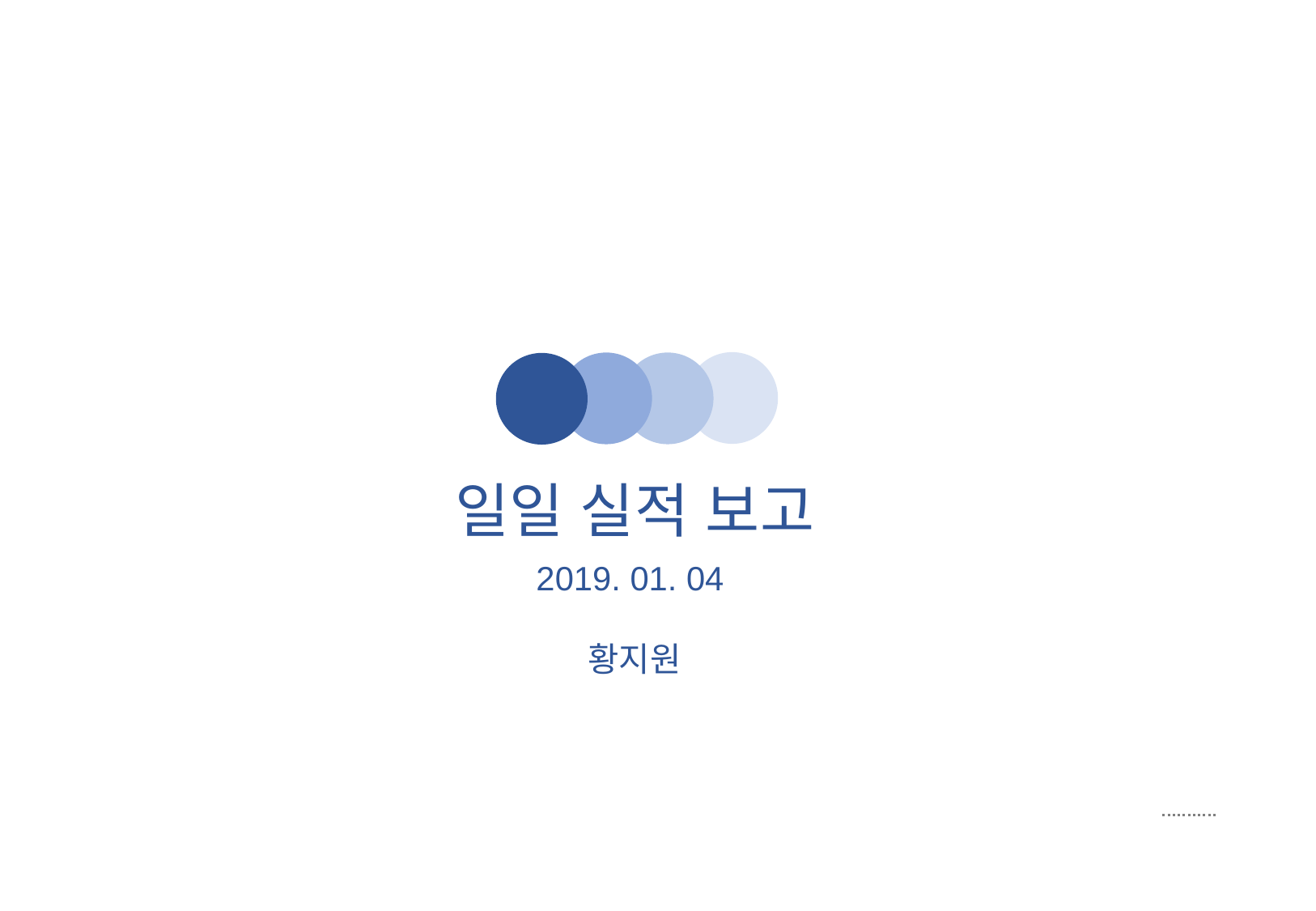

일일 실적 보고
2019. 01. 04

황지원